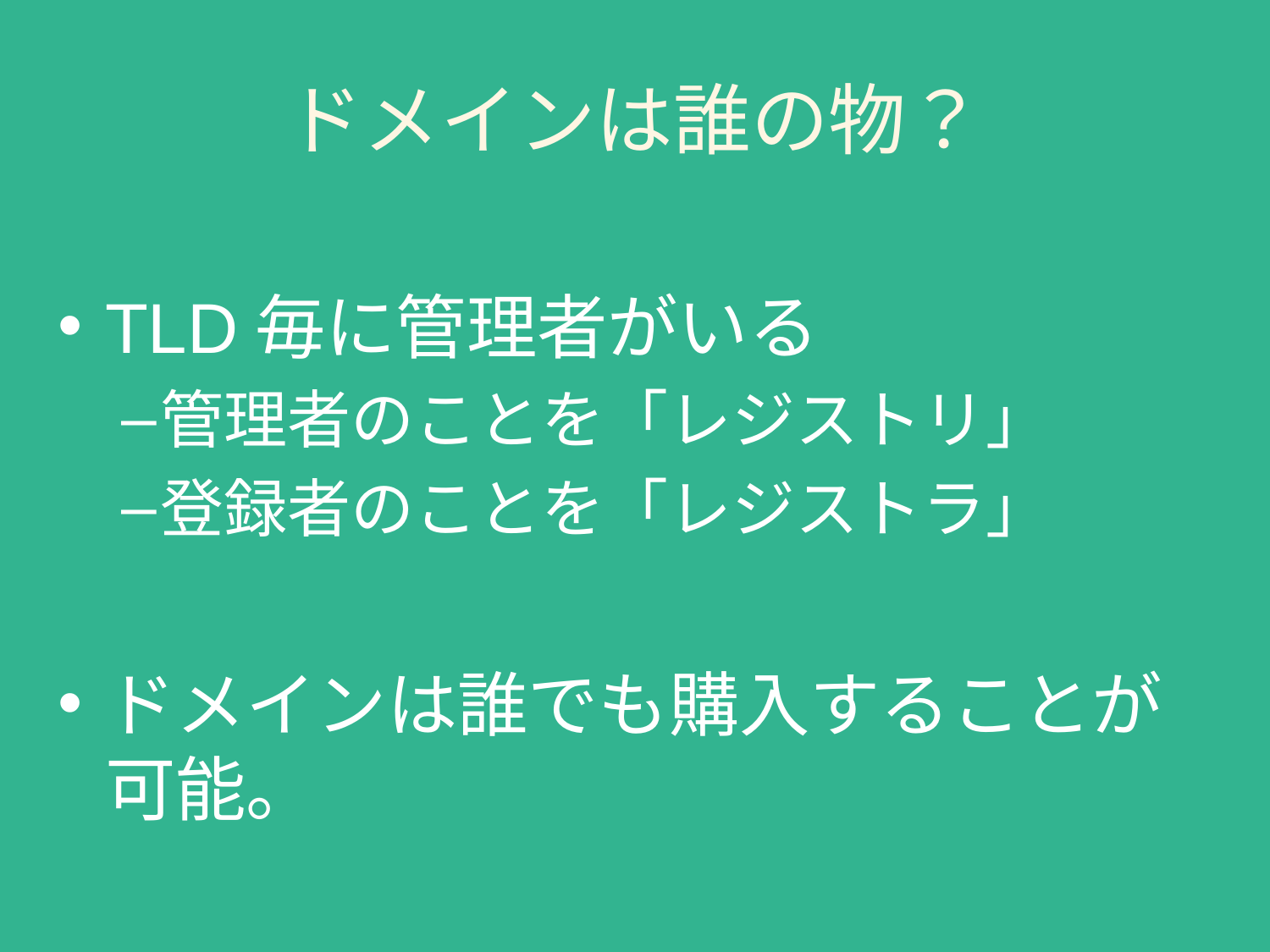

# ドメインは誰の物？
TLD毎に管理者がいる
管理者のことを「レジストリ」
登録者のことを「レジストラ」

ドメインは誰でも購入することが可能。